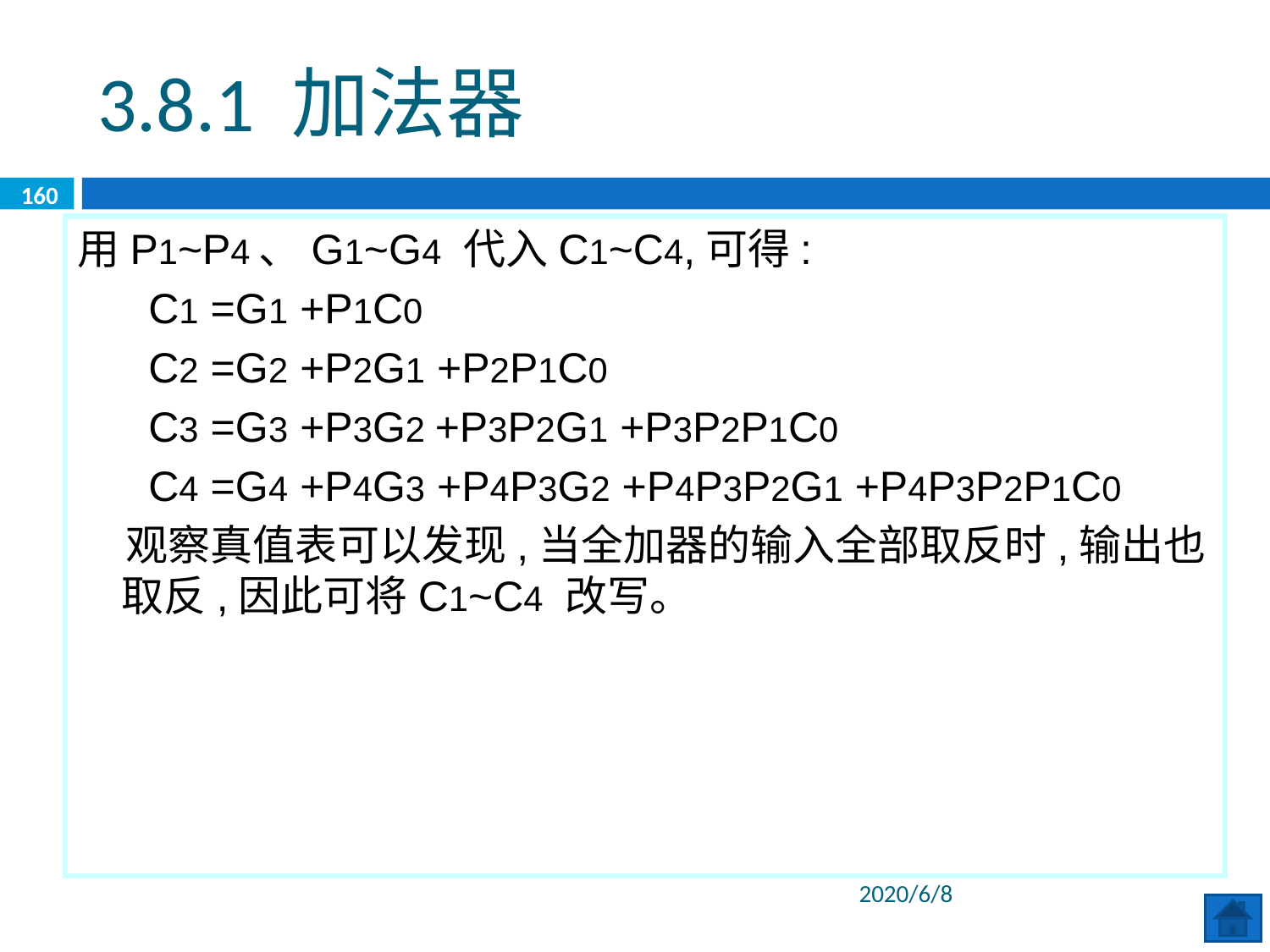

3.8.1 加法器
160
用P1~P4、G1~G4 代入C1~C4,可得:
      C1 =G1 +P1C0
      C2 =G2 +P2G1 +P2P1C0
      C3 =G3 +P3G2 +P3P2G1 +P3P2P1C0
      C4 =G4 +P4G3 +P4P3G2 +P4P3P2G1 +P4P3P2P1C0
    观察真值表可以发现,当全加器的输入全部取反时,输出也取反,因此可将C1~C4 改写。

2020/6/8